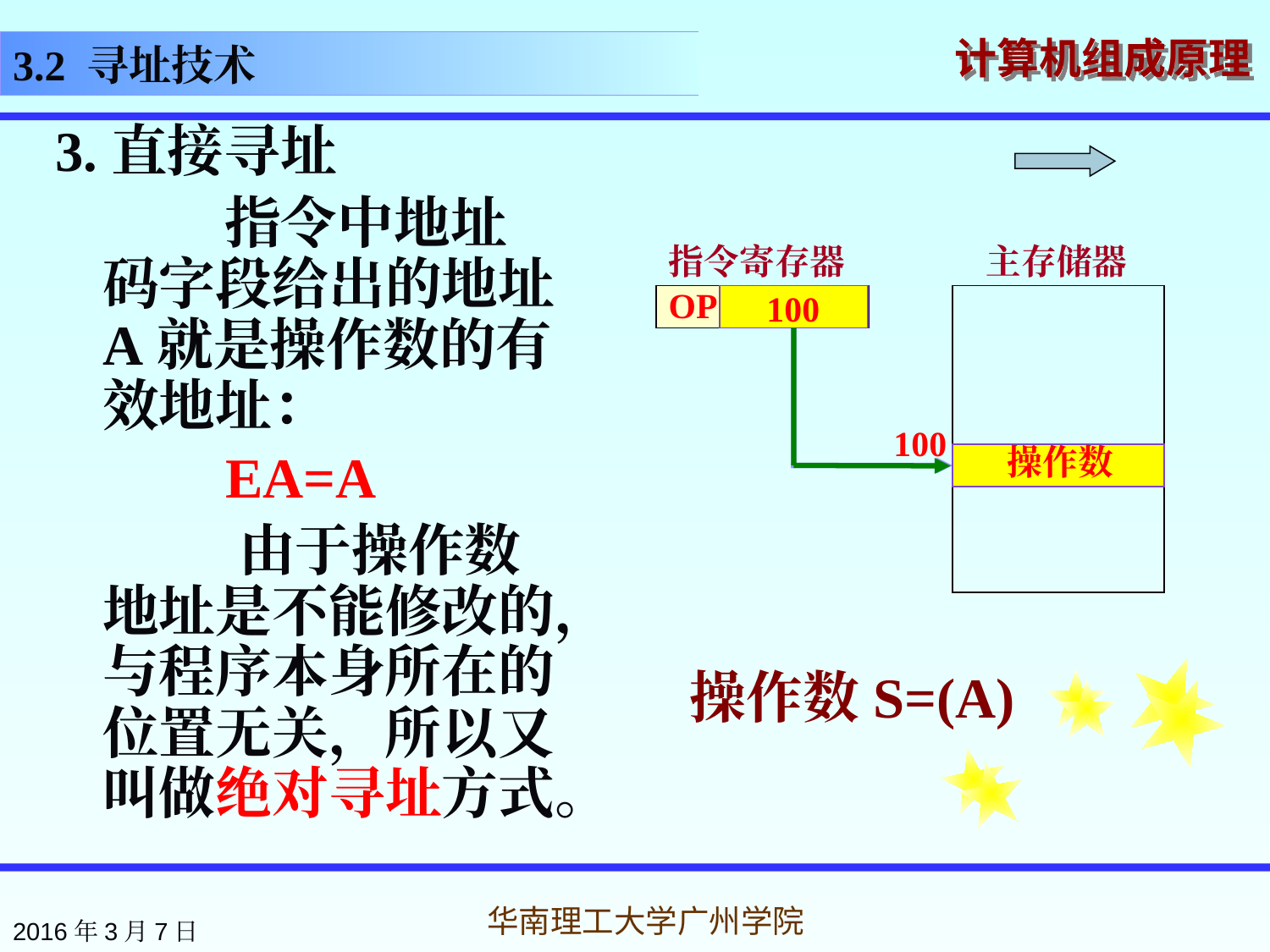

3.2 寻址技术
3.直接寻址
           指令中地址码字段给出的地址A就是操作数的有效地址：
            EA=A
            由于操作数地址是不能修改的，与程序本身所在的位置无关，所以又叫做绝对寻址方式。

指令寄存器
主存储器
A
OP

操作数

100

100
操作数

操作数S=(A)
2016年3月7日
华南理工大学广州学院